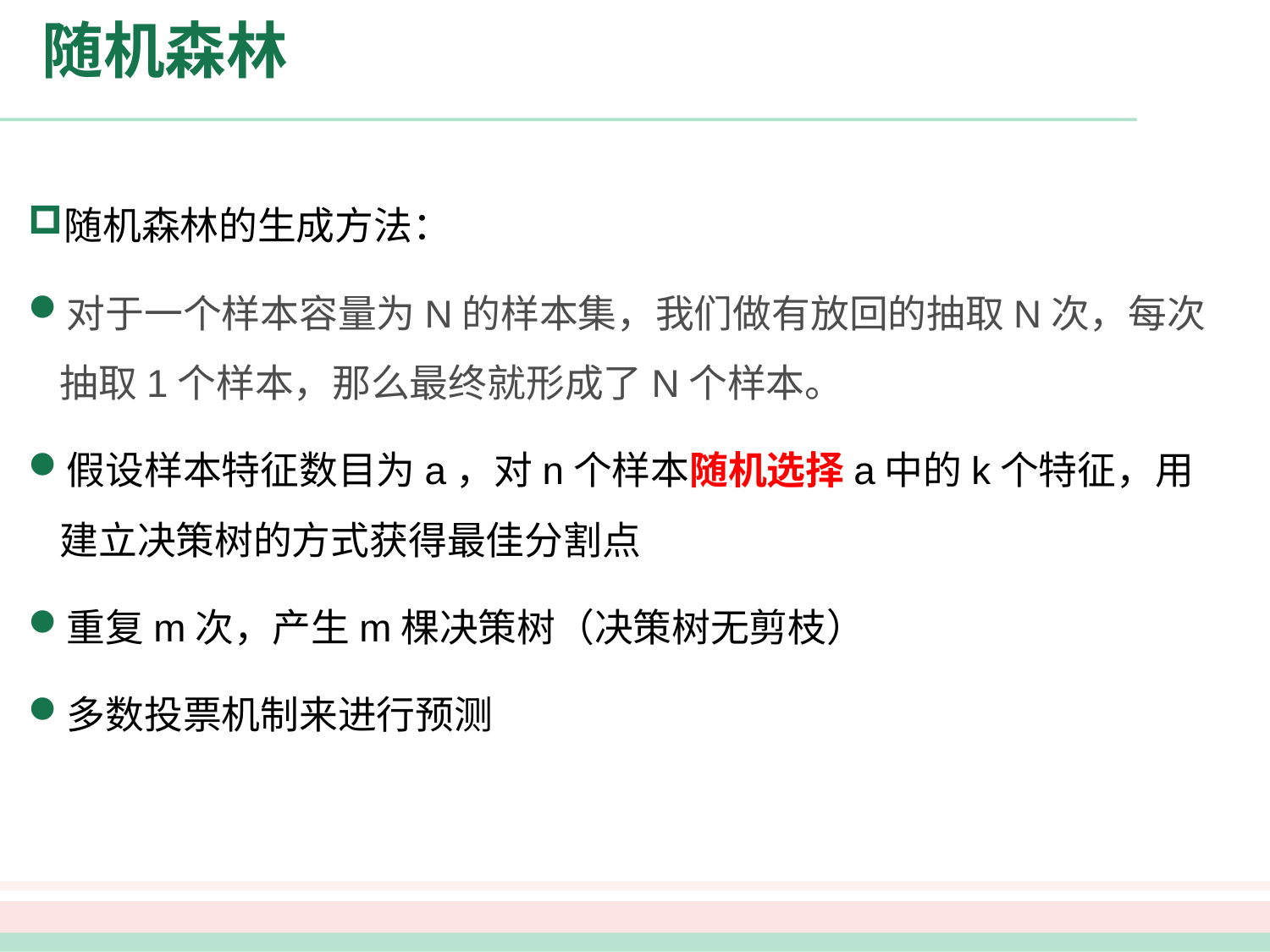

# 随机森林
随机森林的生成方法：
对于一个样本容量为N的样本集，我们做有放回的抽取N次，每次抽取1个样本，那么最终就形成了N个样本。
假设样本特征数目为a，对n个样本随机选择a中的k个特征，用建立决策树的方式获得最佳分割点
重复m次，产生m棵决策树（决策树无剪枝）
多数投票机制来进行预测